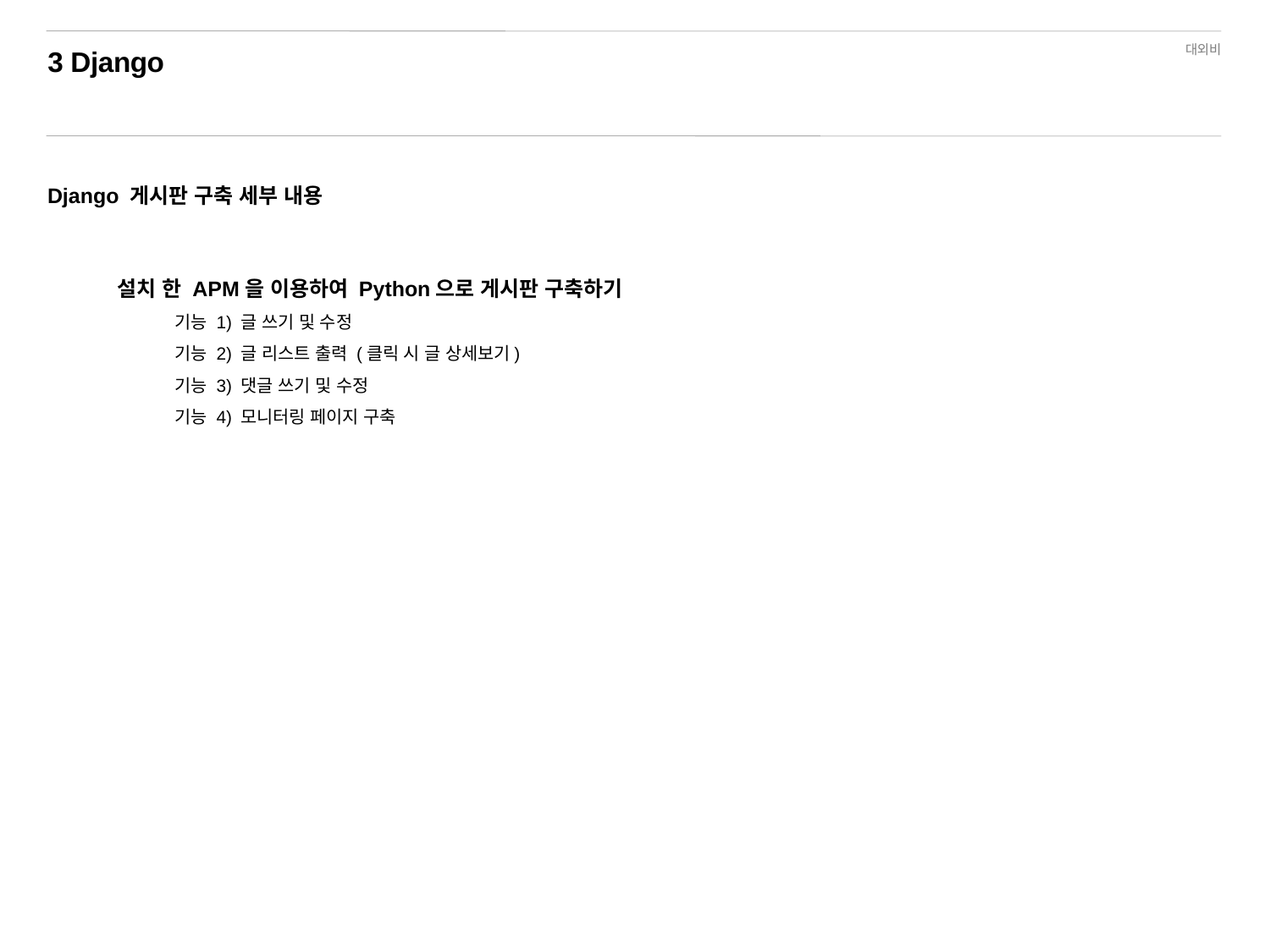

# 3 Django
Django 게시판 구축 세부 내용
설치 한 APM을 이용하여 Python으로 게시판 구축하기
           기능 1) 글 쓰기 및 수정
           기능 2) 글 리스트 출력 (클릭 시 글 상세보기)
           기능 3) 댓글 쓰기 및 수정
           기능 4) 모니터링 페이지 구축